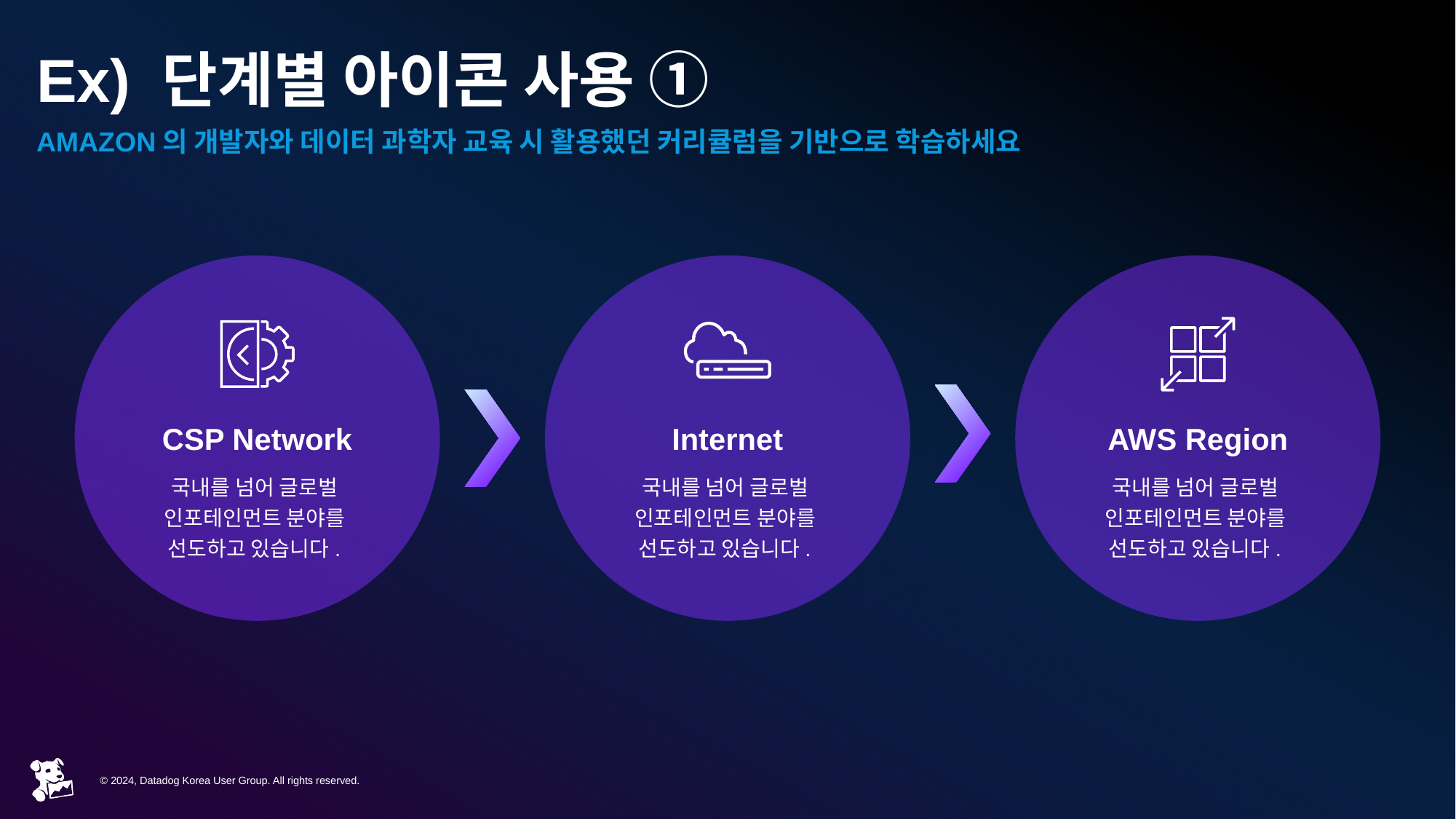

# Ex) 단계별 아이콘 사용 ①
AMAZON의 개발자와 데이터 과학자 교육 시 활용했던 커리큘럼을 기반으로 학습하세요

CSP Network
Internet
AWS Region
국내를 넘어 글로벌
인포테인먼트 분야를
선도하고 있습니다.
국내를 넘어 글로벌
인포테인먼트 분야를
선도하고 있습니다.
국내를 넘어 글로벌
인포테인먼트 분야를
선도하고 있습니다.